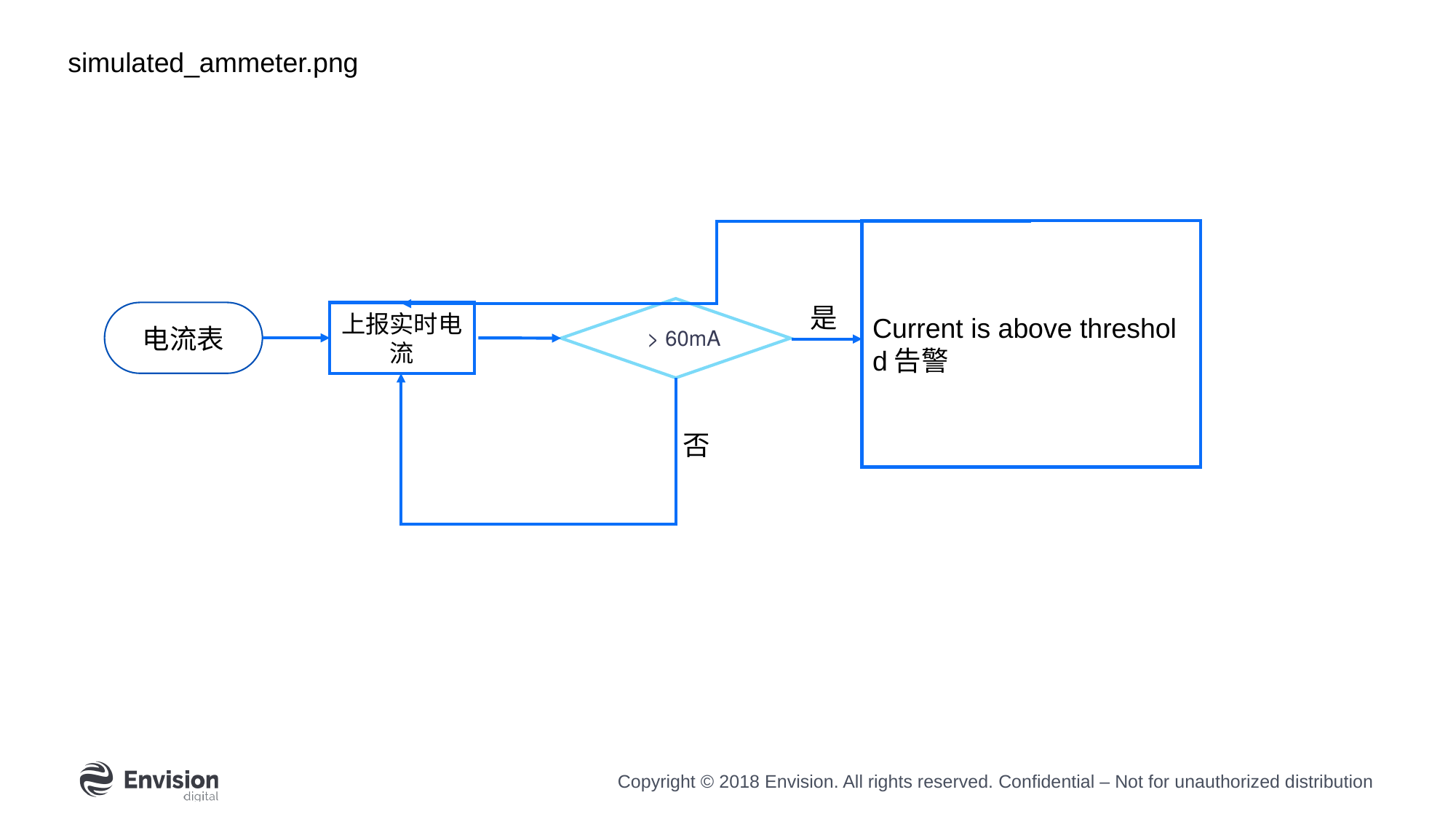

simulated_ammeter.png
Current is above threshold告警

上报实时电流
> 60mA
是
电流表
否